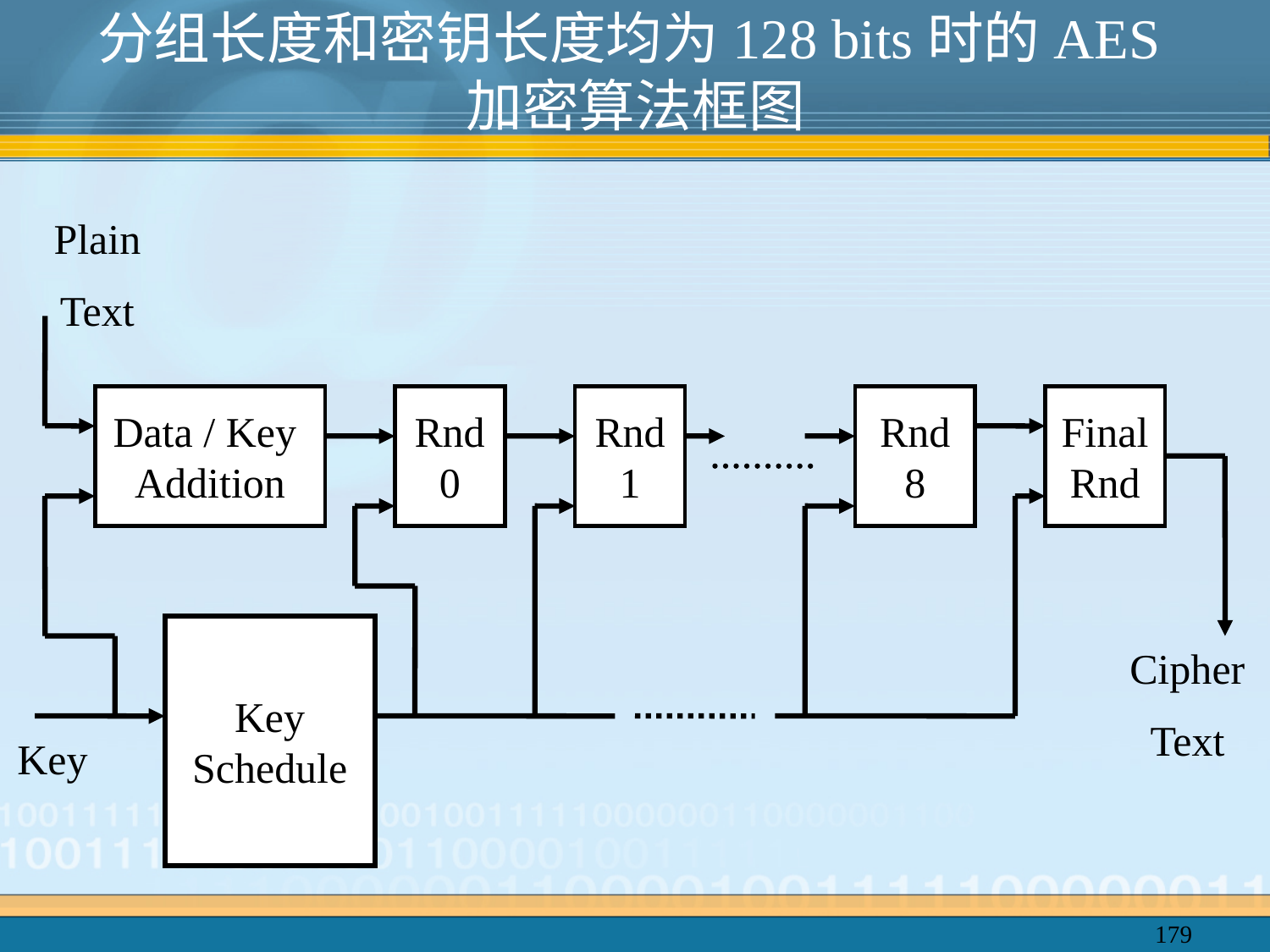

分组长度和密钥长度均为128 bits时的AES加密算法框图
Plain
Text

Data / Key
Addition
Rnd
0
Rnd
1
Rnd
8
Final
Rnd

Key
Schedule

Cipher
Text

Key
179